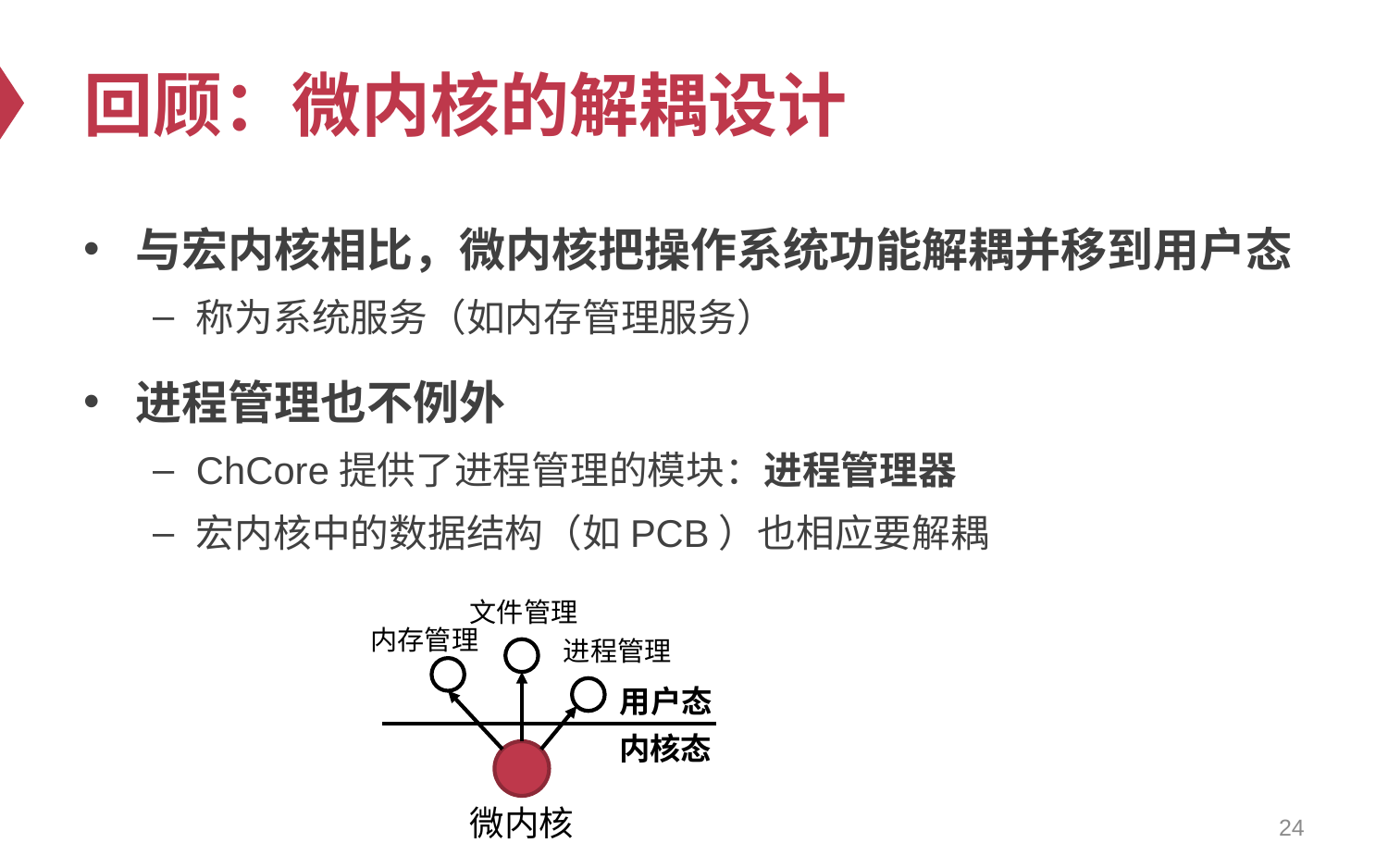

# 回顾：微内核的解耦设计
与宏内核相比，微内核把操作系统功能解耦并移到用户态
称为系统服务（如内存管理服务）
进程管理也不例外
ChCore提供了进程管理的模块：进程管理器
宏内核中的数据结构（如PCB）也相应要解耦
文件管理
内存管理
进程管理

用户态

内核态

微内核
24